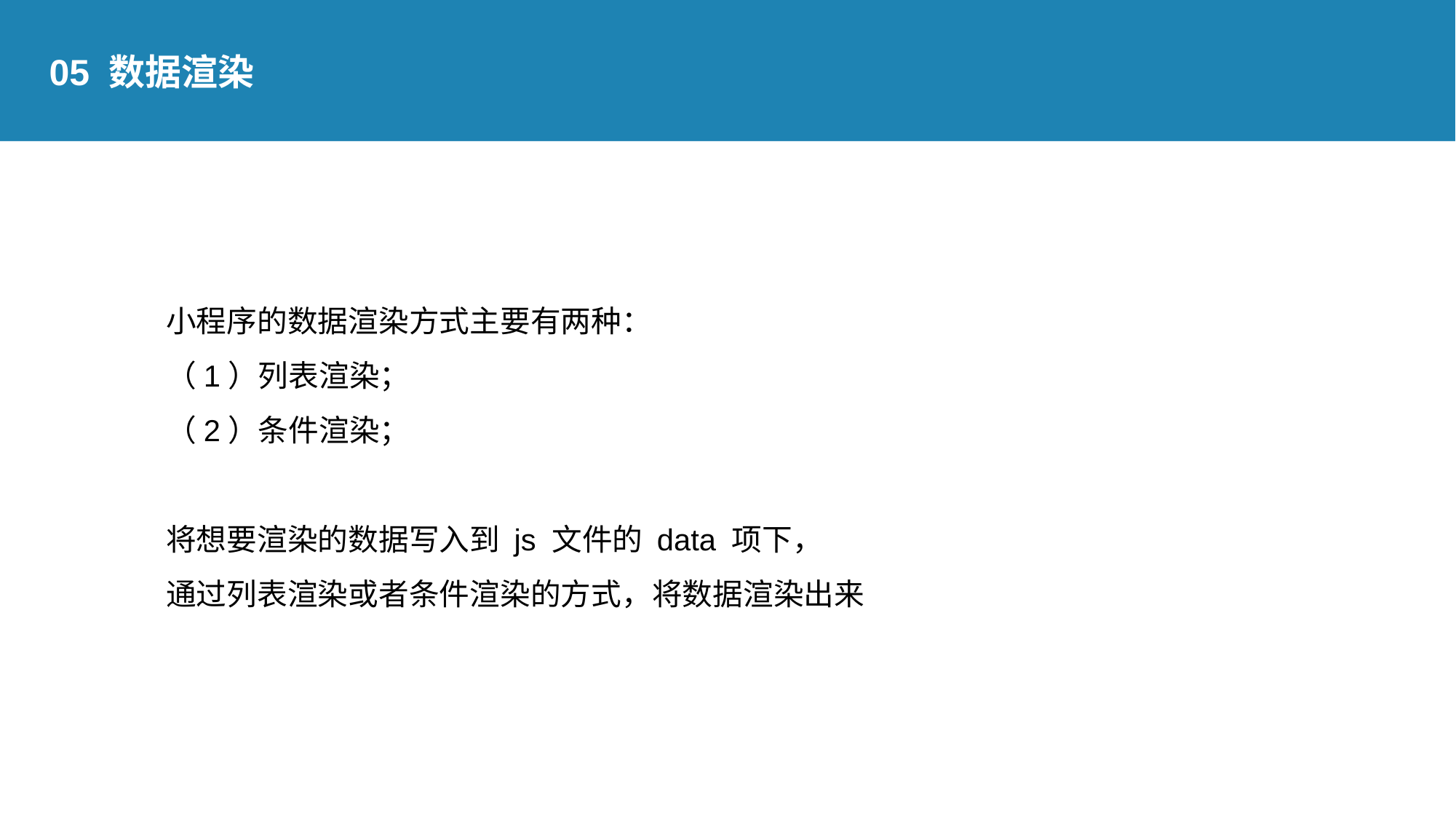

05 数据渲染
小程序的数据渲染方式主要有两种：
（1）列表渲染；
（2）条件渲染；

将想要渲染的数据写入到 js 文件的 data 项下，
通过列表渲染或者条件渲染的方式，将数据渲染出来